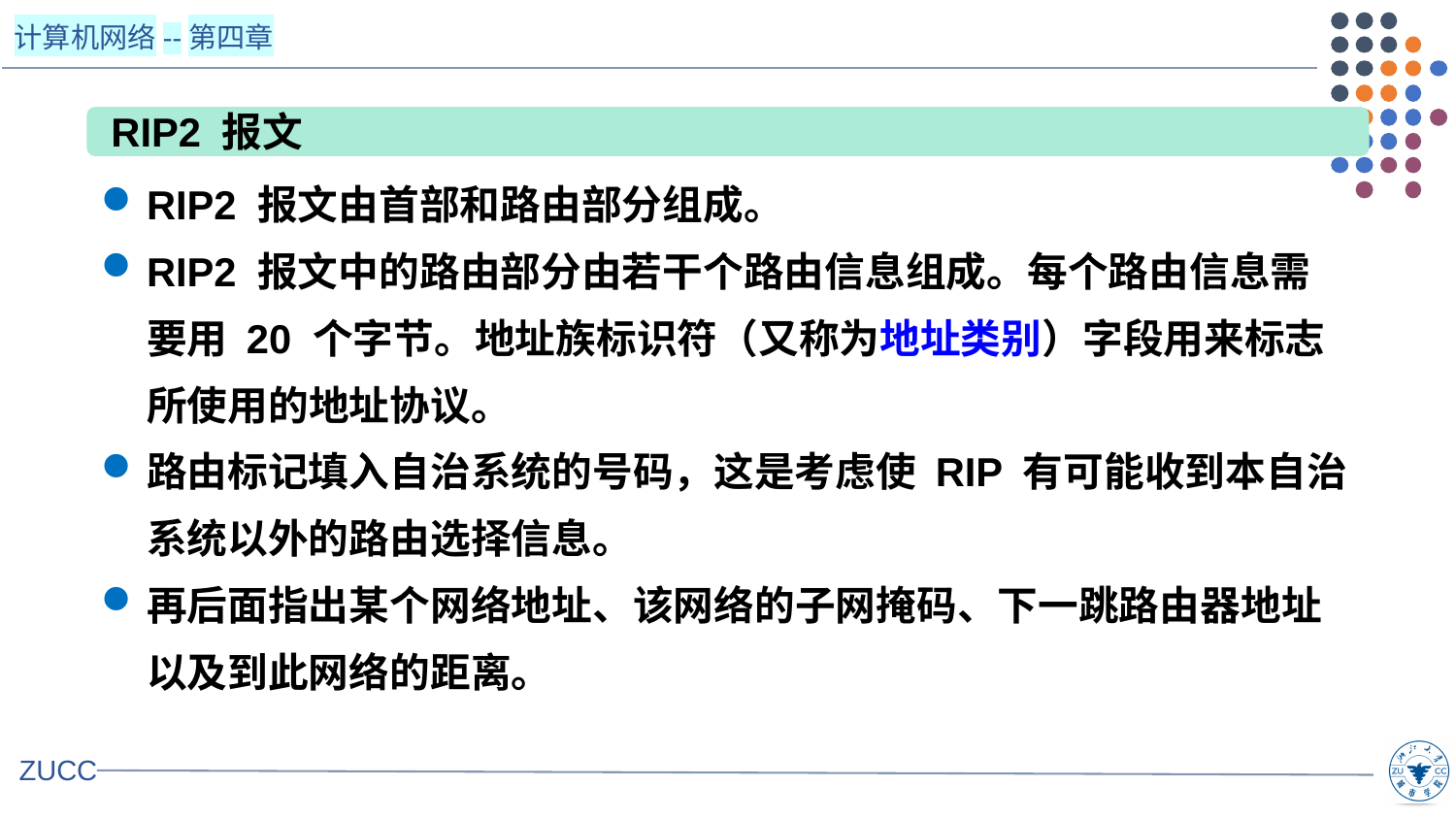

RIP2 报文

RIP2 报文由首部和路由部分组成。
RIP2 报文中的路由部分由若干个路由信息组成。每个路由信息需要用 20 个字节。地址族标识符（又称为地址类别）字段用来标志所使用的地址协议。
路由标记填入自治系统的号码，这是考虑使 RIP 有可能收到本自治系统以外的路由选择信息。
再后面指出某个网络地址、该网络的子网掩码、下一跳路由器地址以及到此网络的距离。